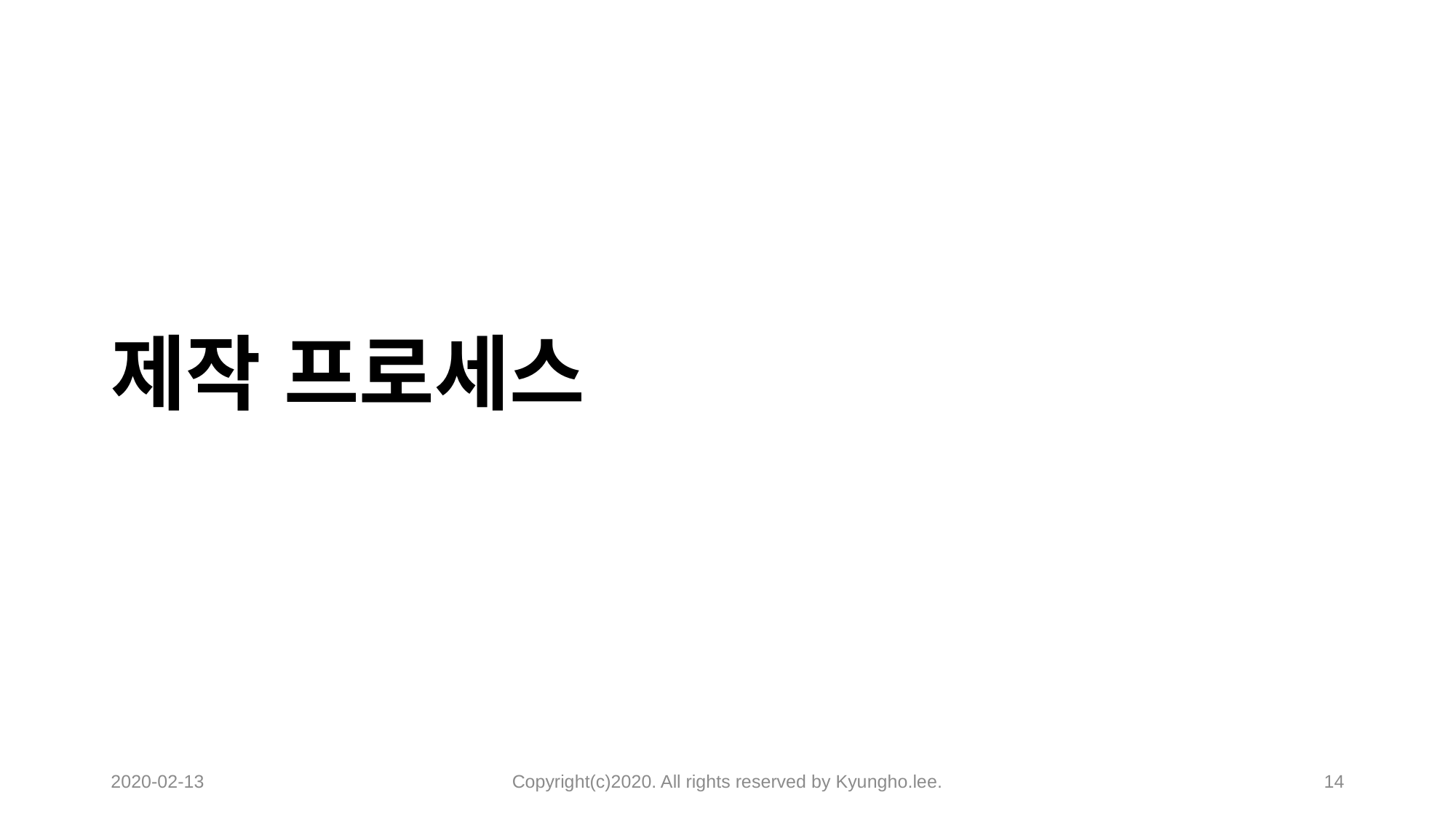

제작 프로세스
2020-02-13
Copyright(c)2020. All rights reserved by Kyungho.lee.
14